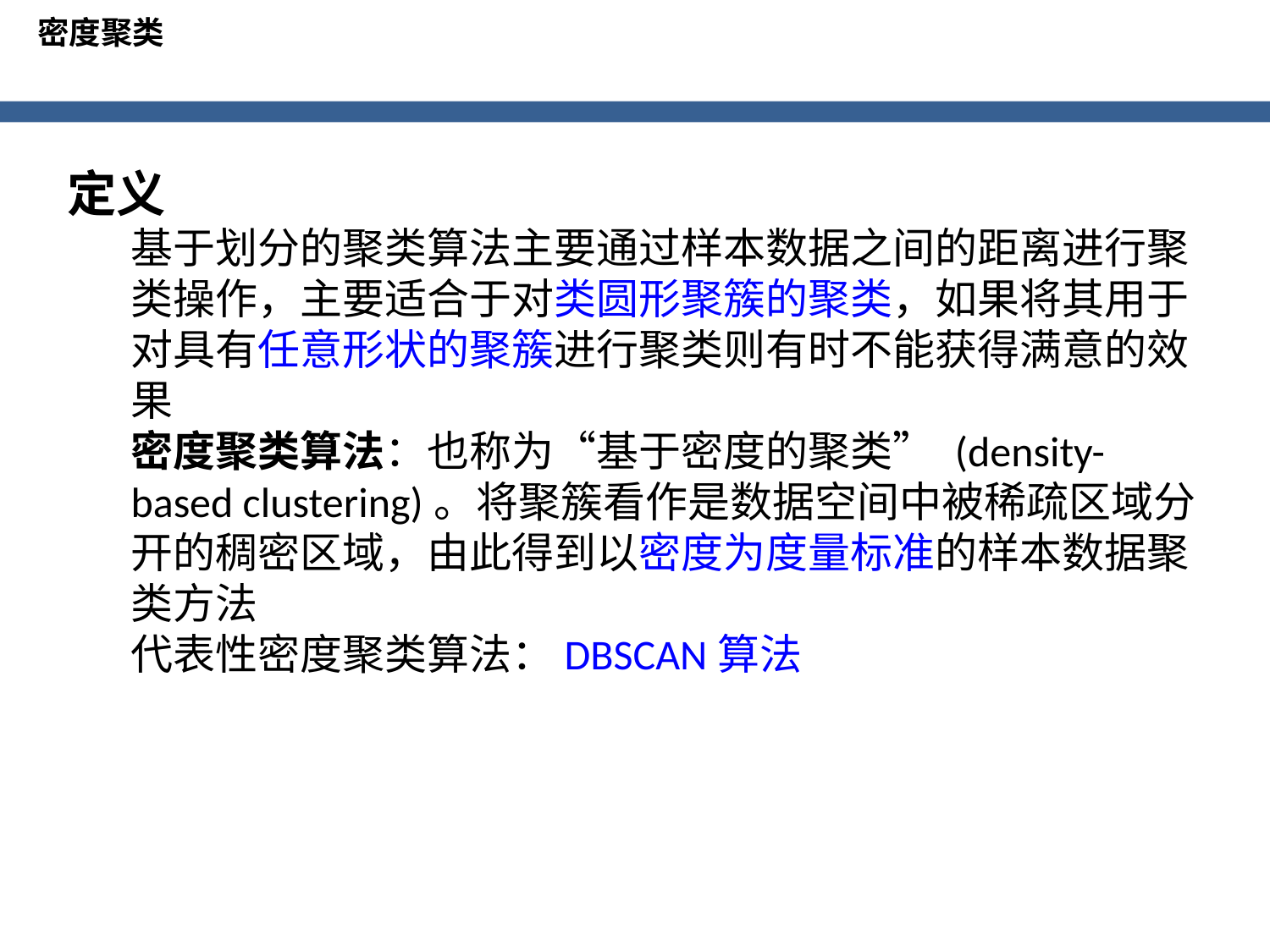

密度聚类
定义
基于划分的聚类算法主要通过样本数据之间的距离进行聚类操作，主要适合于对类圆形聚簇的聚类，如果将其用于对具有任意形状的聚簇进行聚类则有时不能获得满意的效果
密度聚类算法：也称为“基于密度的聚类” (density-based clustering)。将聚簇看作是数据空间中被稀疏区域分开的稠密区域，由此得到以密度为度量标准的样本数据聚类方法
代表性密度聚类算法：DBSCAN算法